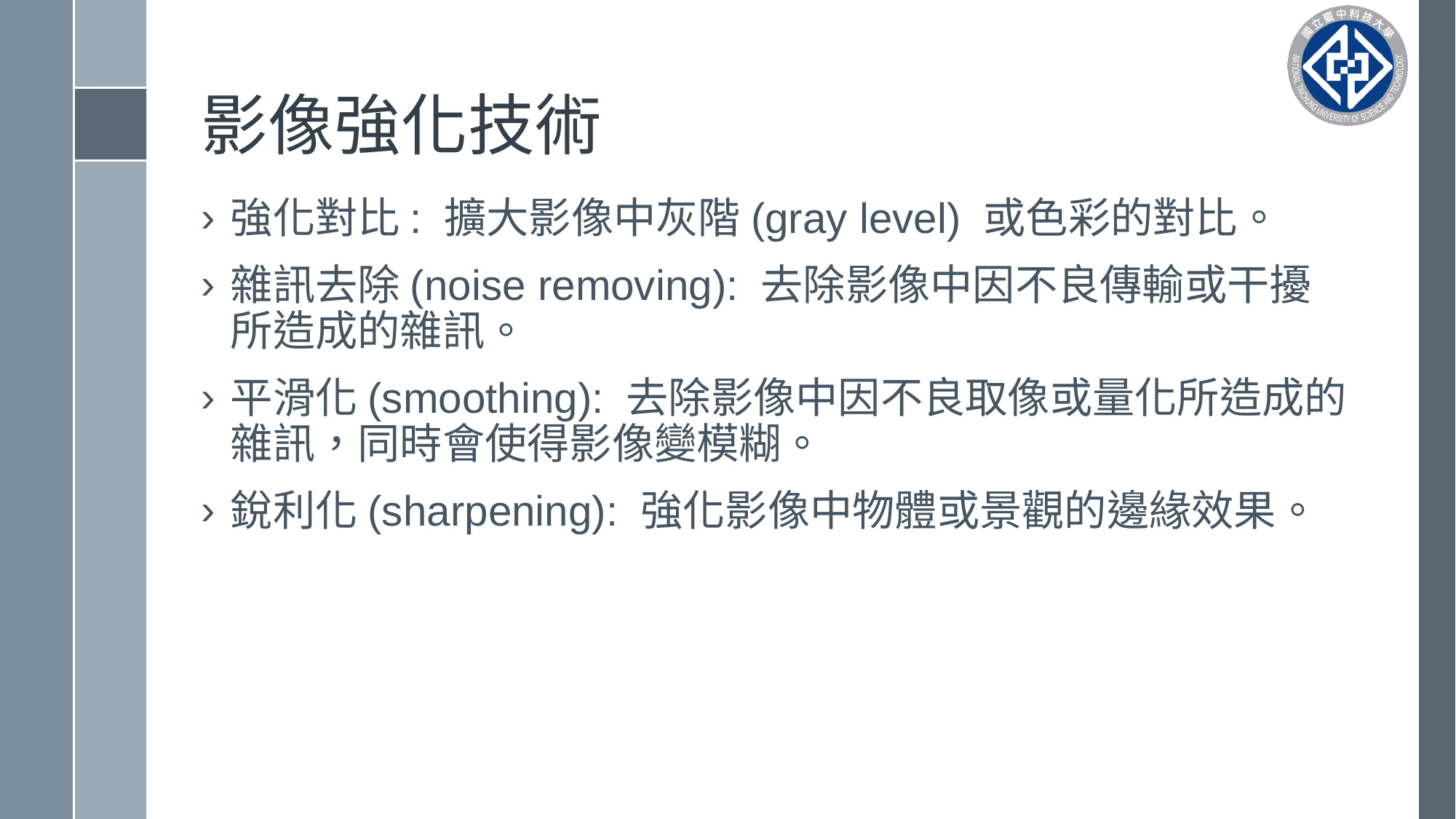

# 影像強化技術
強化對比: 擴大影像中灰階(gray level) 或色彩的對比。
雜訊去除(noise removing): 去除影像中因不良傳輸或干擾所造成的雜訊。
平滑化(smoothing): 去除影像中因不良取像或量化所造成的雜訊，同時會使得影像變模糊。
銳利化(sharpening): 強化影像中物體或景觀的邊緣效果。